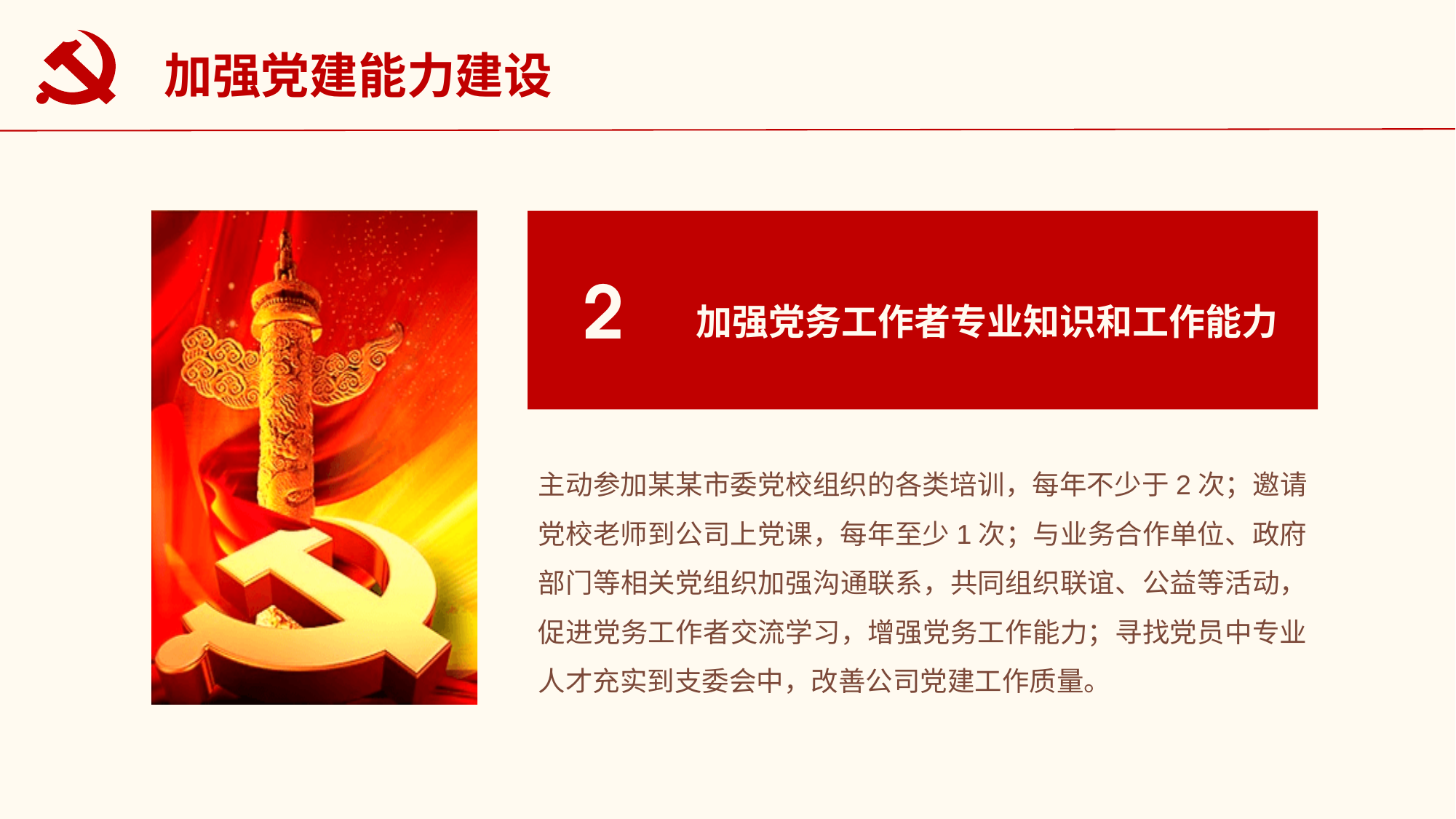

加强党建能力建设

加强党务工作者专业知识和工作能力
2

主动参加某某市委党校组织的各类培训，每年不少于2次；邀请党校老师到公司上党课，每年至少1次；与业务合作单位、政府部门等相关党组织加强沟通联系，共同组织联谊、公益等活动，促进党务工作者交流学习，增强党务工作能力；寻找党员中专业人才充实到支委会中，改善公司党建工作质量。